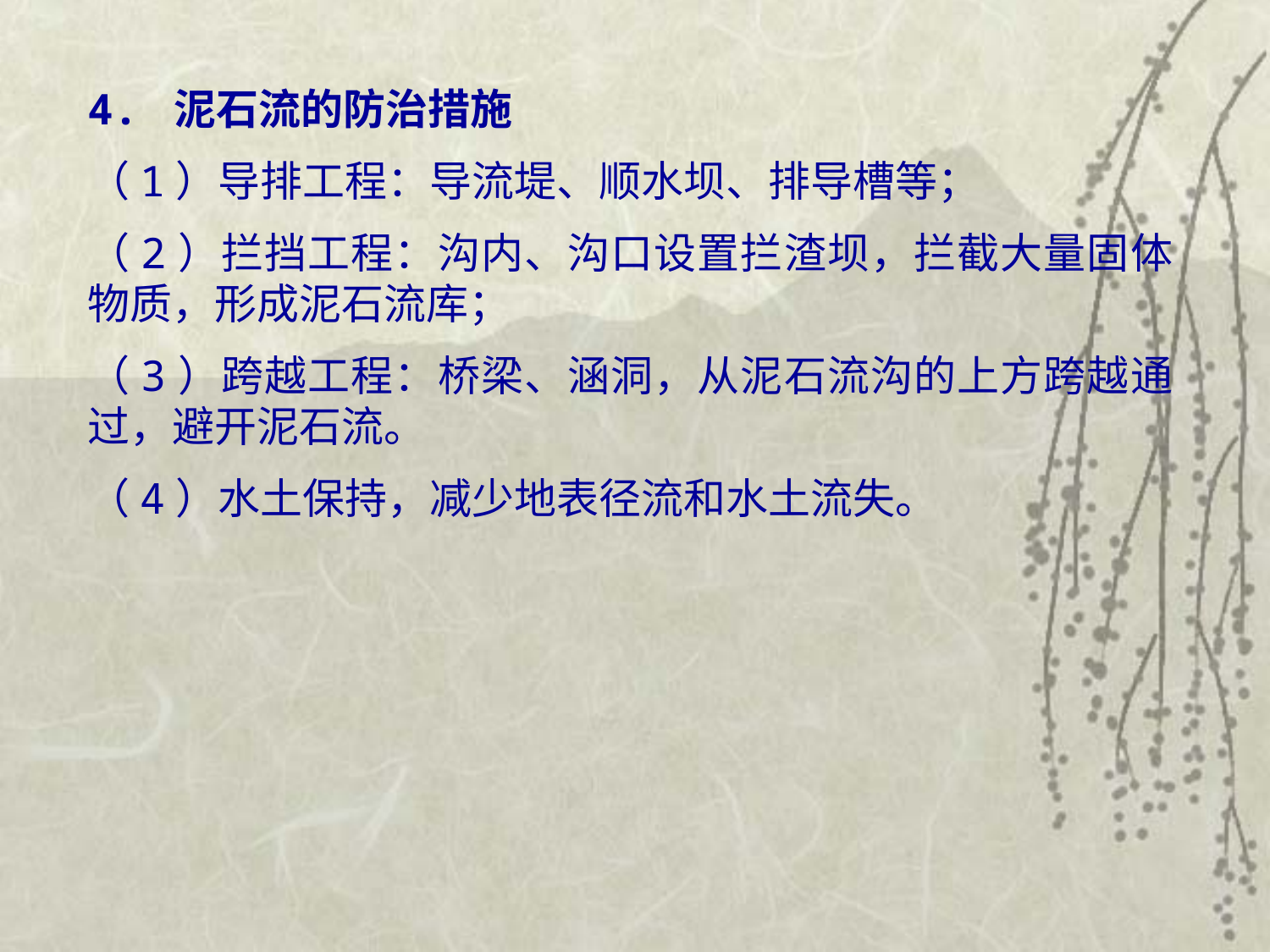

4. 泥石流的防治措施
（1）导排工程：导流堤、顺水坝、排导槽等；
（2）拦挡工程：沟内、沟口设置拦渣坝，拦截大量固体物质，形成泥石流库；
（3）跨越工程：桥梁、涵洞，从泥石流沟的上方跨越通过，避开泥石流。
（4）水土保持，减少地表径流和水土流失。